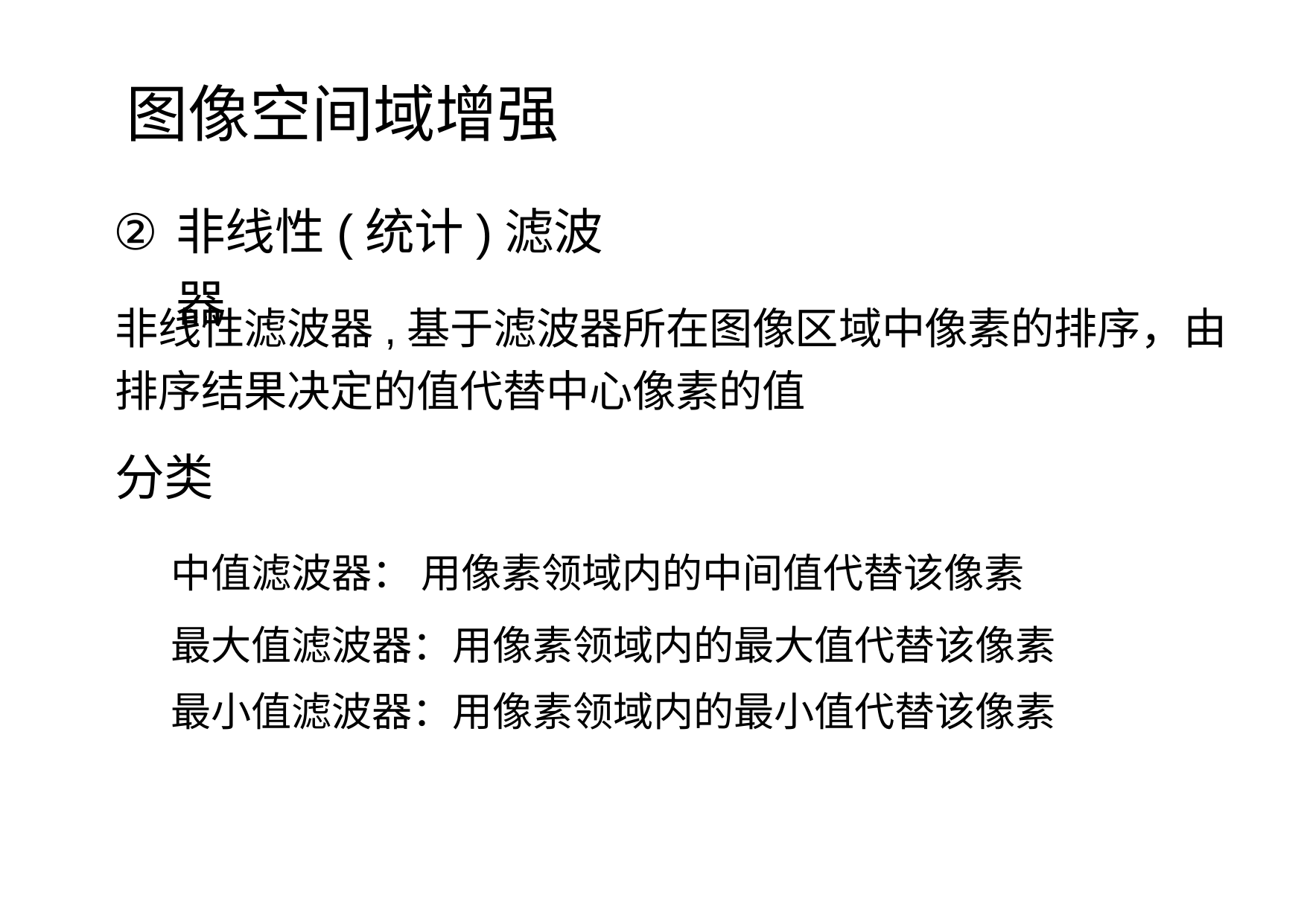

图像空间域增强
非线性(统计)滤波器
非线性滤波器,基于滤波器所在图像区域中像素的排序，由排序结果决定的值代替中心像素的值
分类
中值滤波器： 用像素领域内的中间值代替该像素
最大值滤波器：用像素领域内的最大值代替该像素
最小值滤波器：用像素领域内的最小值代替该像素